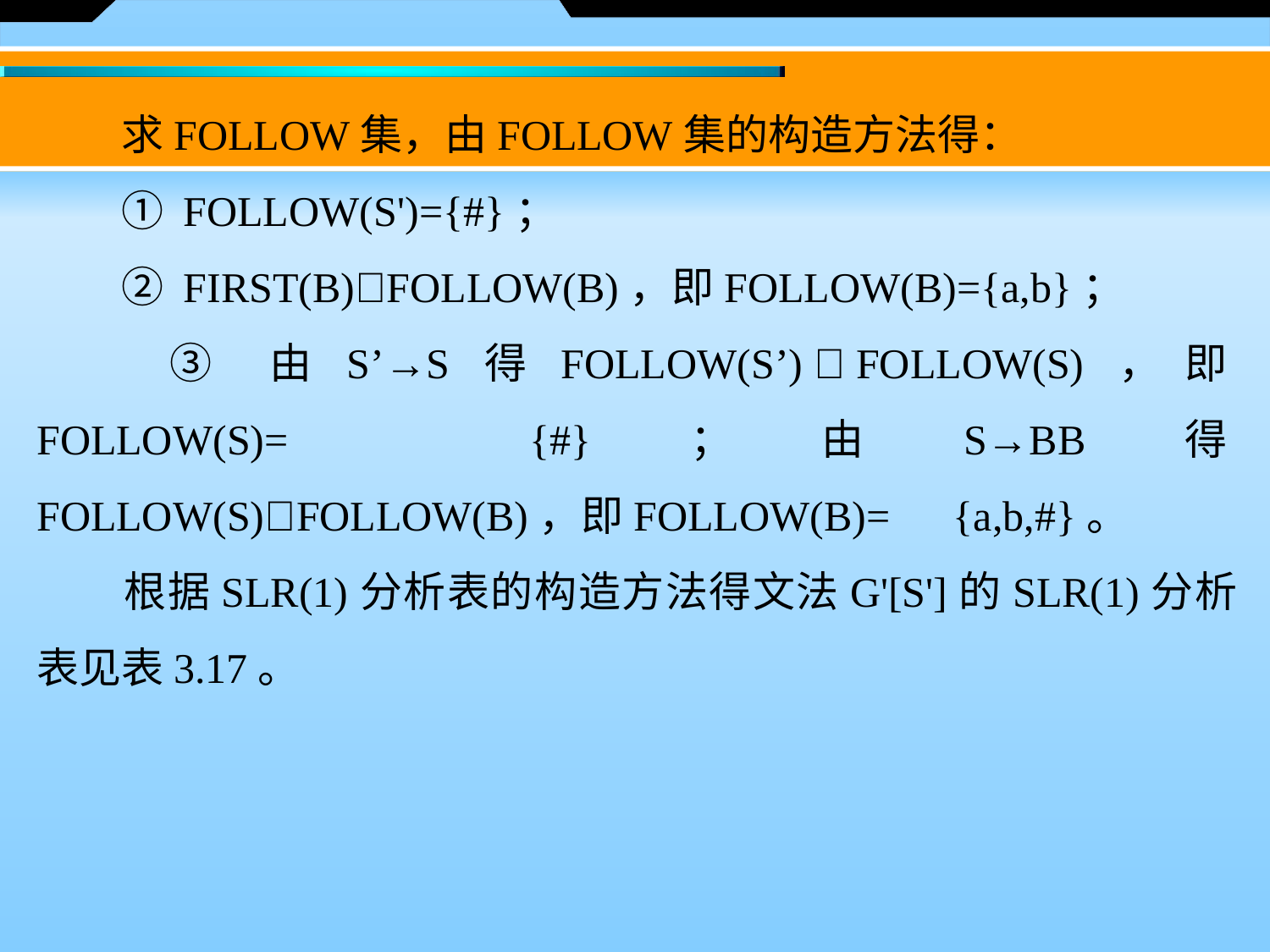

求FOLLOW集，由FOLLOW集的构造方法得：
　　① FOLLOW(S')={#}；
　　② FIRST(B)⊂FOLLOW(B)，即FOLLOW(B)={a,b}；
　　③ 由S’→S得FOLLOW(S’) ⊂ FOLLOW(S)，即FOLLOW(S)=　{#}；由S→BB得FOLLOW(S)⊂FOLLOW(B)，即FOLLOW(B)=　{a,b,#}。
　　根据SLR(1)分析表的构造方法得文法G'[S']的SLR(1)分析表见表3.17。